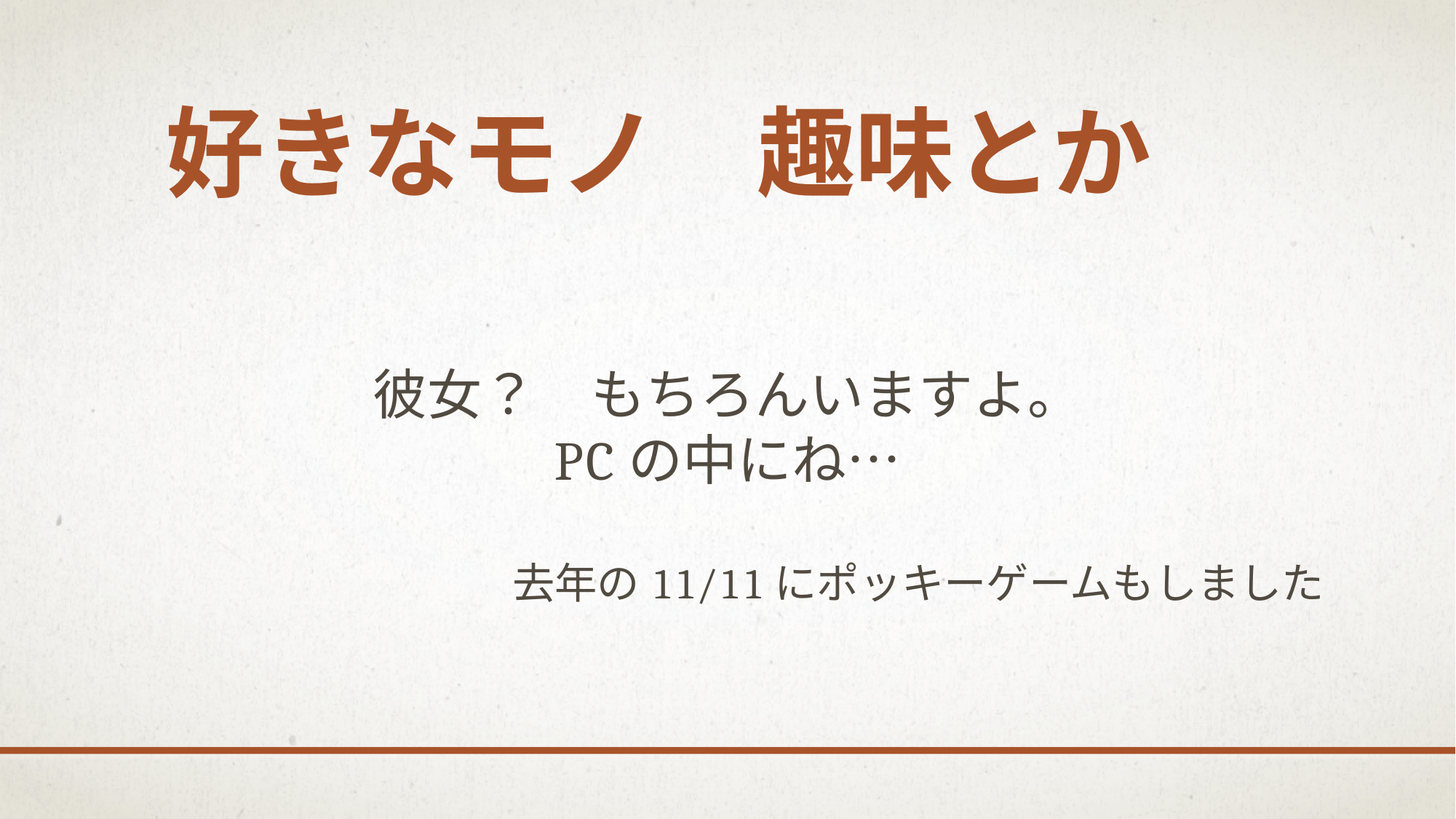

# 好きなモノ　趣味とか
彼女？　もちろんいますよ。
PCの中にね…

　　　　　　　　　去年の11/11にポッキーゲームもしました